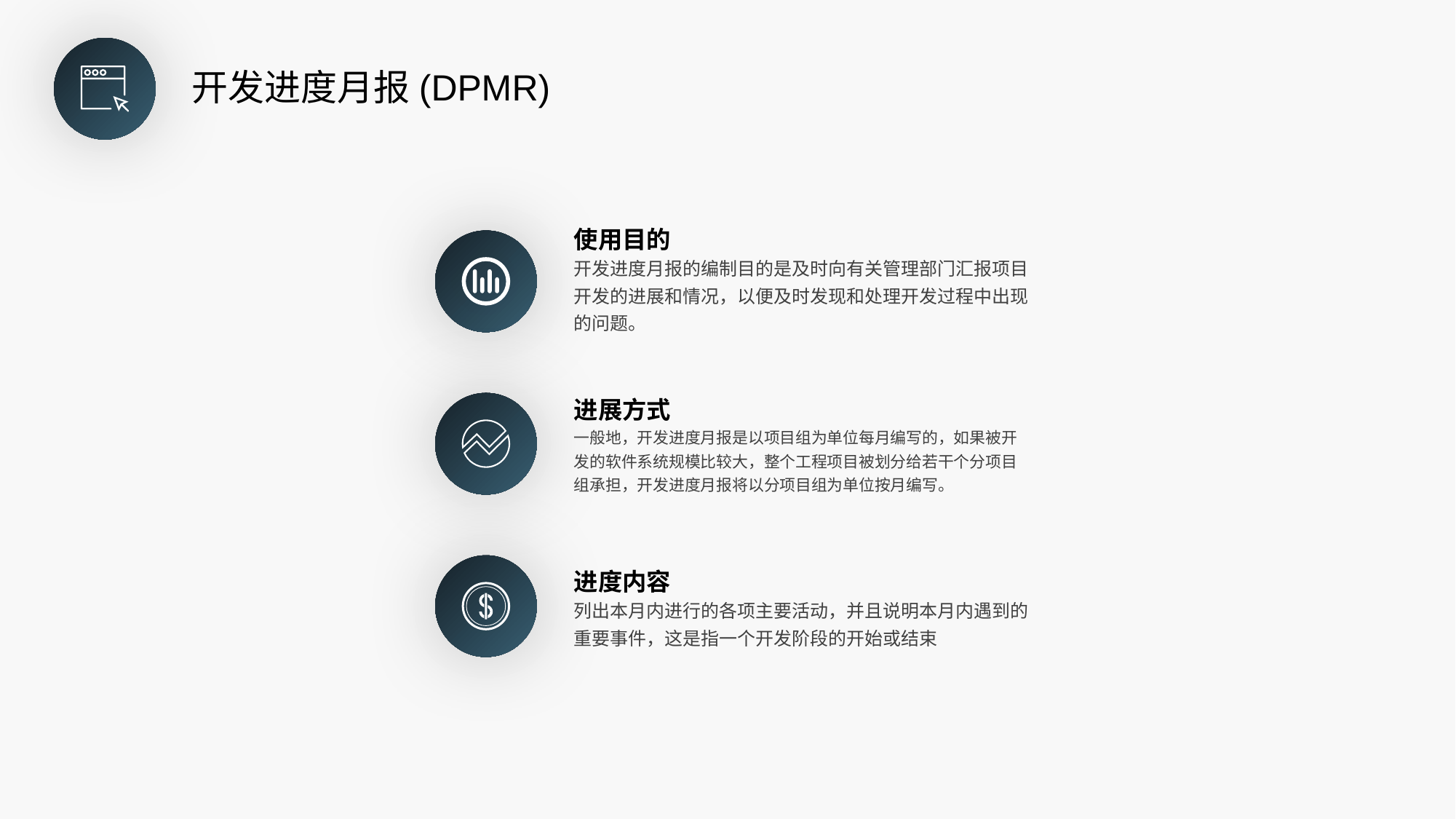

开发进度月报(DPMR)
使用目的
开发进度月报的编制目的是及时向有关管理部门汇报项目开发的进展和情况，以便及时发现和处理开发过程中出现的问题。

进展方式
一般地，开发进度月报是以项目组为单位每月编写的，如果被开发的软件系统规模比较大，整个工程项目被划分给若干个分项目组承担，开发进度月报将以分项目组为单位按月编写。

进度内容
列出本月内进行的各项主要活动，并且说明本月内遇到的重要事件，这是指一个开发阶段的开始或结束